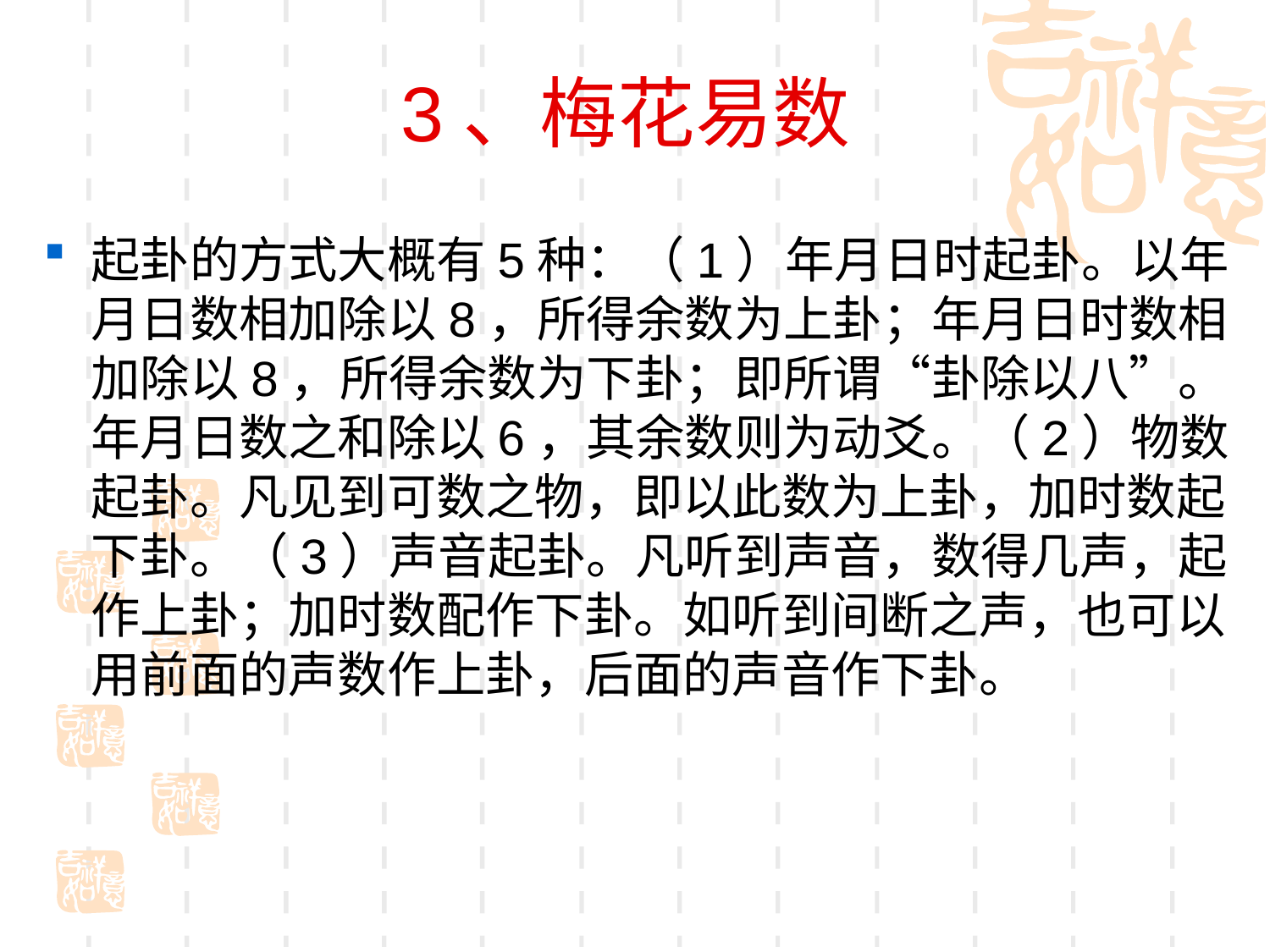

# 3、梅花易数
起卦的方式大概有5种：（1）年月日时起卦。以年月日数相加除以8，所得余数为上卦；年月日时数相加除以8，所得余数为下卦；即所谓“卦除以八”。年月日数之和除以6，其余数则为动爻。（2）物数起卦。凡见到可数之物，即以此数为上卦，加时数起下卦。（3）声音起卦。凡听到声音，数得几声，起作上卦；加时数配作下卦。如听到间断之声，也可以用前面的声数作上卦，后面的声音作下卦。